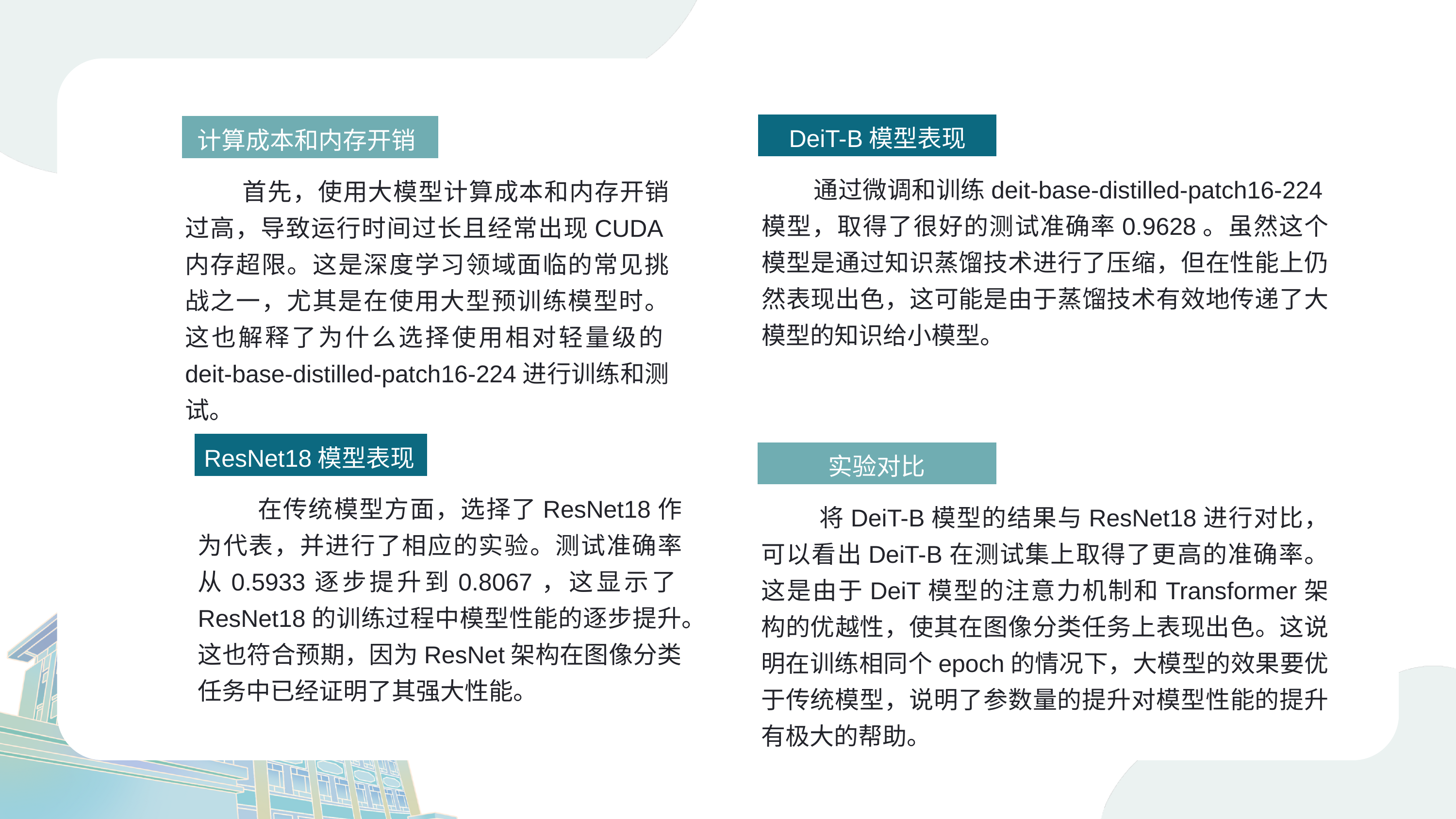

计算成本和内存开销
        首先，使用大模型计算成本和内存开销过高，导致运行时间过长且经常出现CUDA内存超限。这是深度学习领域面临的常见挑战之一，尤其是在使用大型预训练模型时。这也解释了为什么选择使用相对轻量级的deit-base-distilled-patch16-224进行训练和测试。

DeiT-B模型表现
        通过微调和训练deit-base-distilled-patch16-224模型，取得了很好的测试准确率0.9628。虽然这个模型是通过知识蒸馏技术进行了压缩，但在性能上仍然表现出色，这可能是由于蒸馏技术有效地传递了大模型的知识给小模型。

ResNet18模型表现
        在传统模型方面，选择了ResNet18作为代表，并进行了相应的实验。测试准确率从0.5933逐步提升到0.8067，这显示了ResNet18的训练过程中模型性能的逐步提升。这也符合预期，因为ResNet架构在图像分类任务中已经证明了其强大性能。

实验对比
        将DeiT-B模型的结果与ResNet18进行对比，可以看出DeiT-B在测试集上取得了更高的准确率。这是由于DeiT模型的注意力机制和Transformer架构的优越性，使其在图像分类任务上表现出色。这说明在训练相同个epoch的情况下，大模型的效果要优于传统模型，说明了参数量的提升对模型性能的提升有极大的帮助。